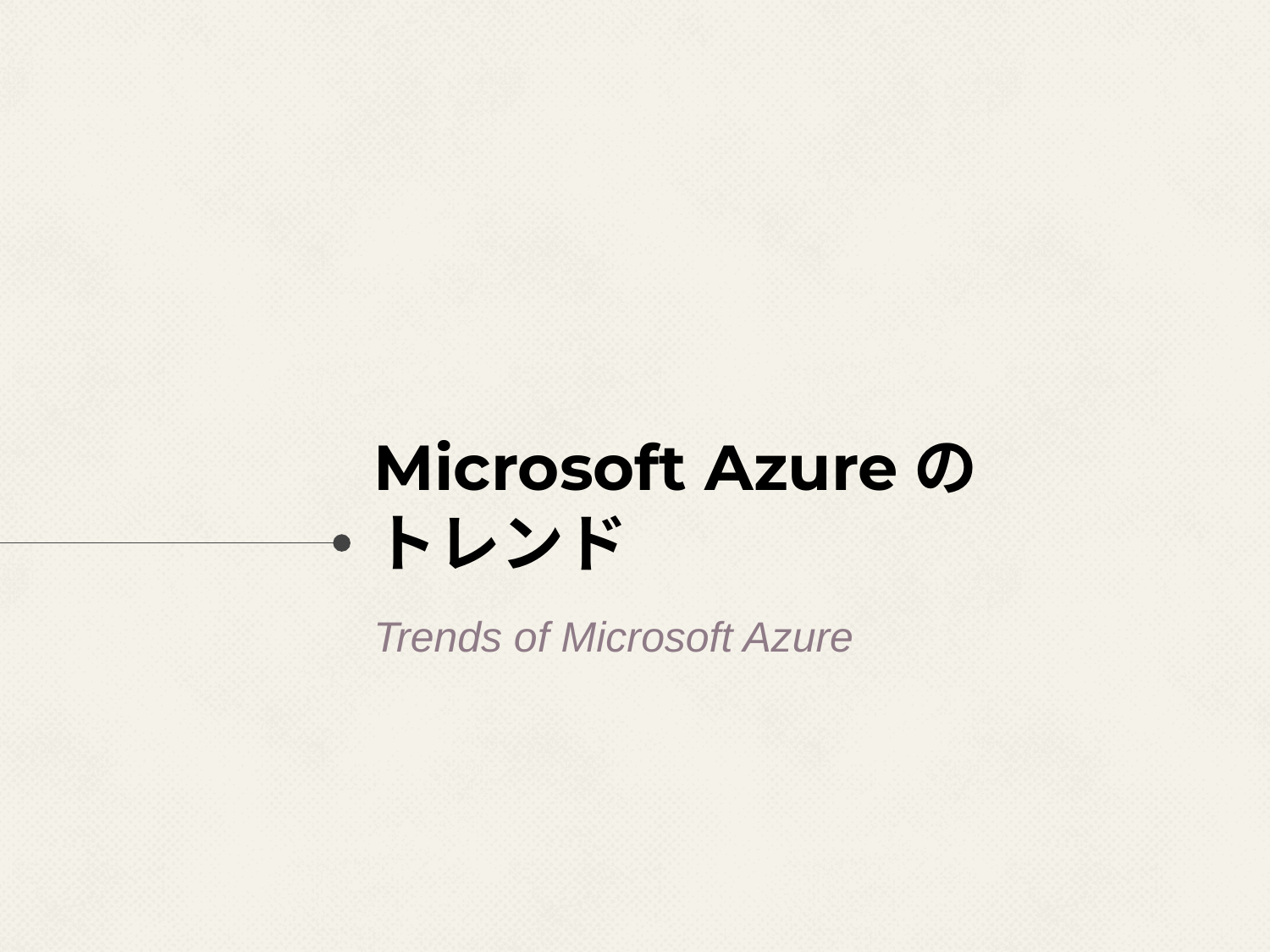

# Microsoft Azureの
トレンド
Trends of Microsoft Azure